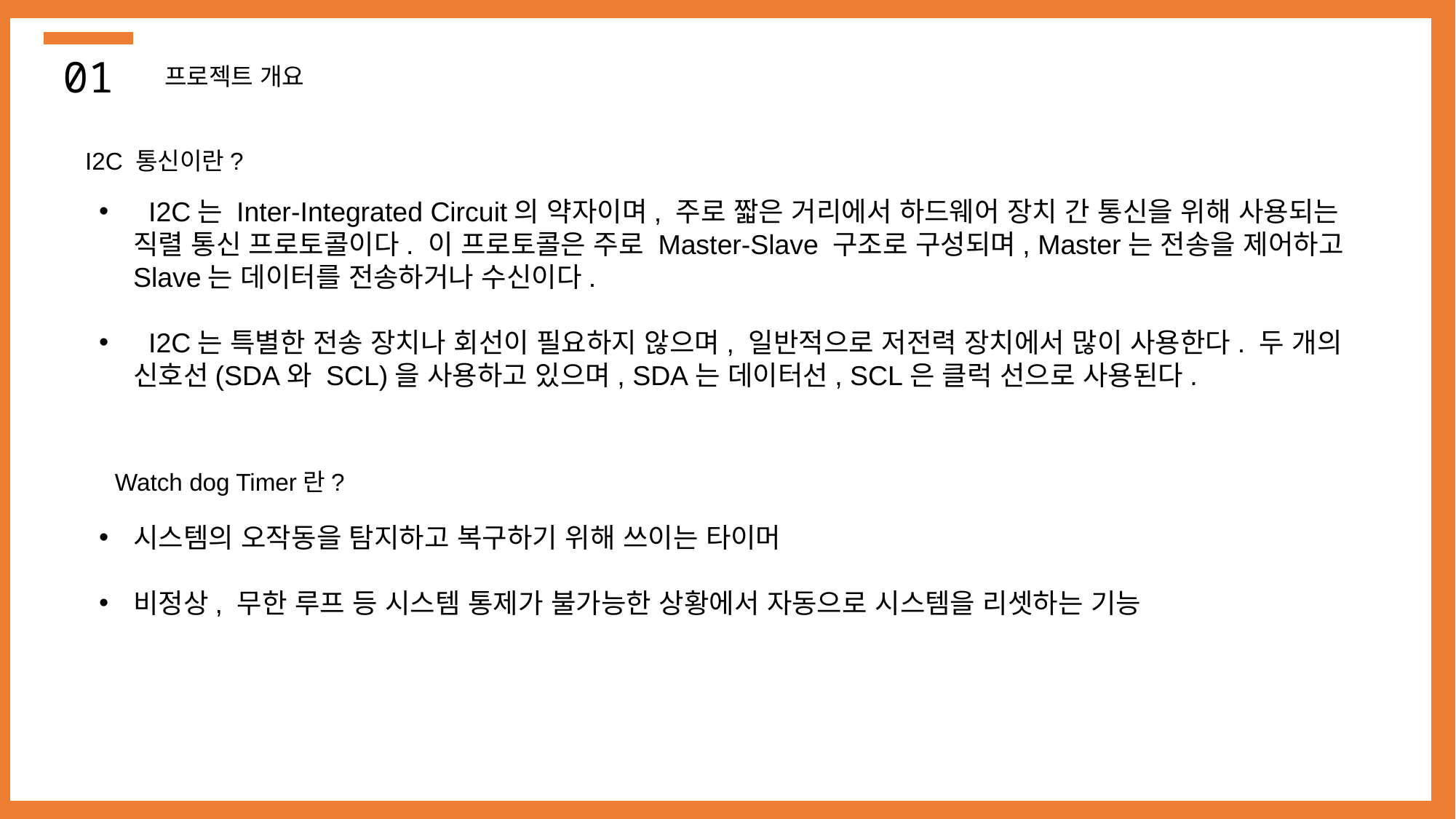

01

프로젝트 개요
I2C 통신이란?
  I2C는 Inter-Integrated Circuit의 약자이며, 주로 짧은 거리에서 하드웨어 장치 간 통신을 위해 사용되는 직렬 통신 프로토콜이다. 이 프로토콜은 주로 Master-Slave 구조로 구성되며, Master는 전송을 제어하고 Slave는 데이터를 전송하거나 수신이다.

  I2C는 특별한 전송 장치나 회선이 필요하지 않으며, 일반적으로 저전력 장치에서 많이 사용한다. 두 개의  신호선(SDA와 SCL)을 사용하고 있으며, SDA는 데이터선, SCL은 클럭 선으로 사용된다.
Watch dog Timer란?
시스템의 오작동을 탐지하고 복구하기 위해 쓰이는 타이머

비정상, 무한 루프 등 시스템 통제가 불가능한 상황에서 자동으로 시스템을 리셋하는 기능